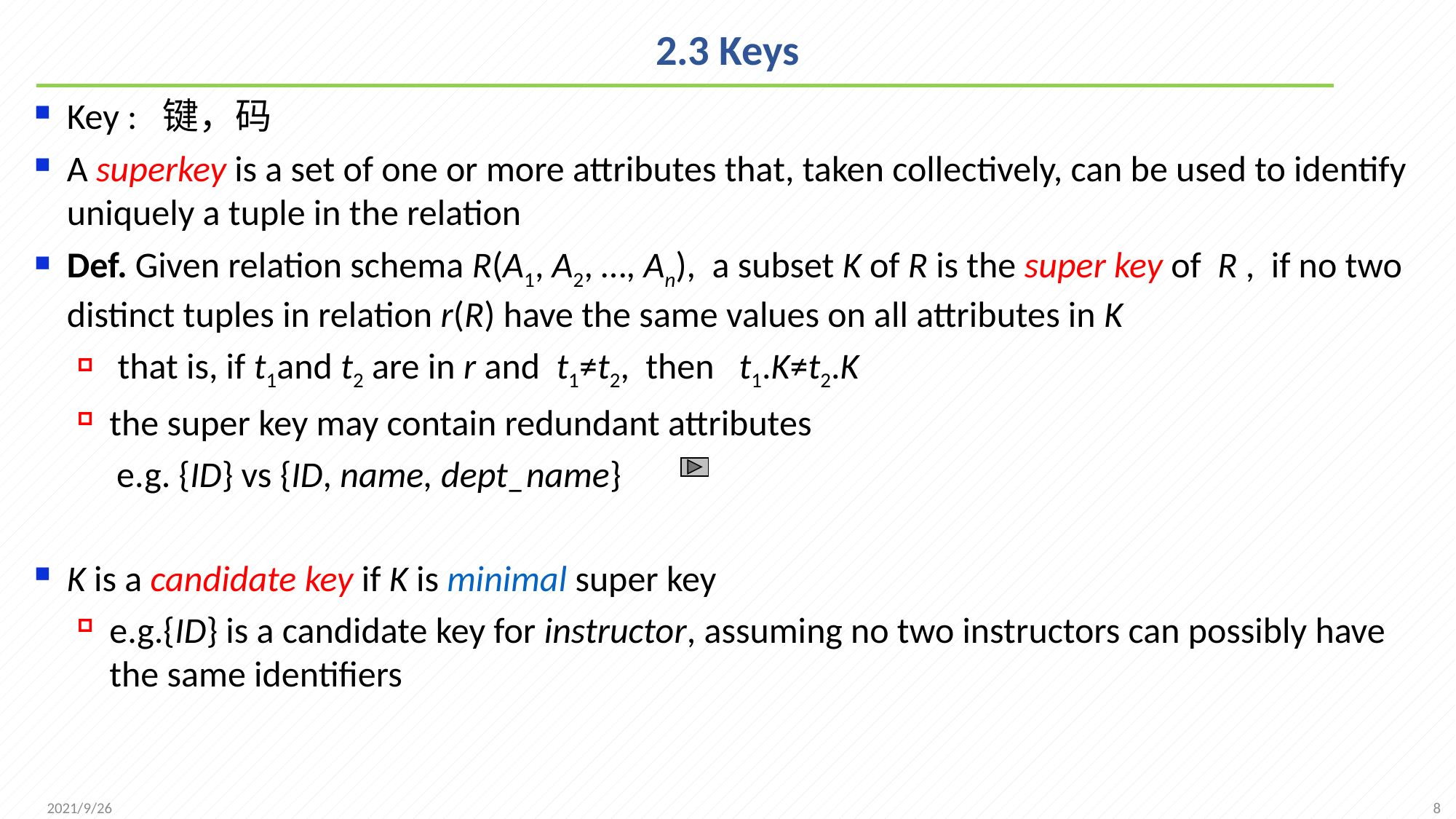

# 2.3 Keys
Key :  键，码
A superkey is a set of one or more attributes that, taken collectively, can be used to identify uniquely a tuple in the relation
Def. Given relation schema R(A1, A2, …, An),  a subset K of R is the super key of  R ,  if no two distinct tuples in relation r(R) have the same values on all attributes in K
 that is, if t1and t2 are in r and  t1≠t2,  then   t1.K≠t2.K
the super key may contain redundant attributes
   e.g. {ID} vs {ID, name, dept_name}

K is a candidate key if K is minimal super key
e.g.{ID} is a candidate key for instructor, assuming no two instructors can possibly have the same identifiers

8
2021/9/26